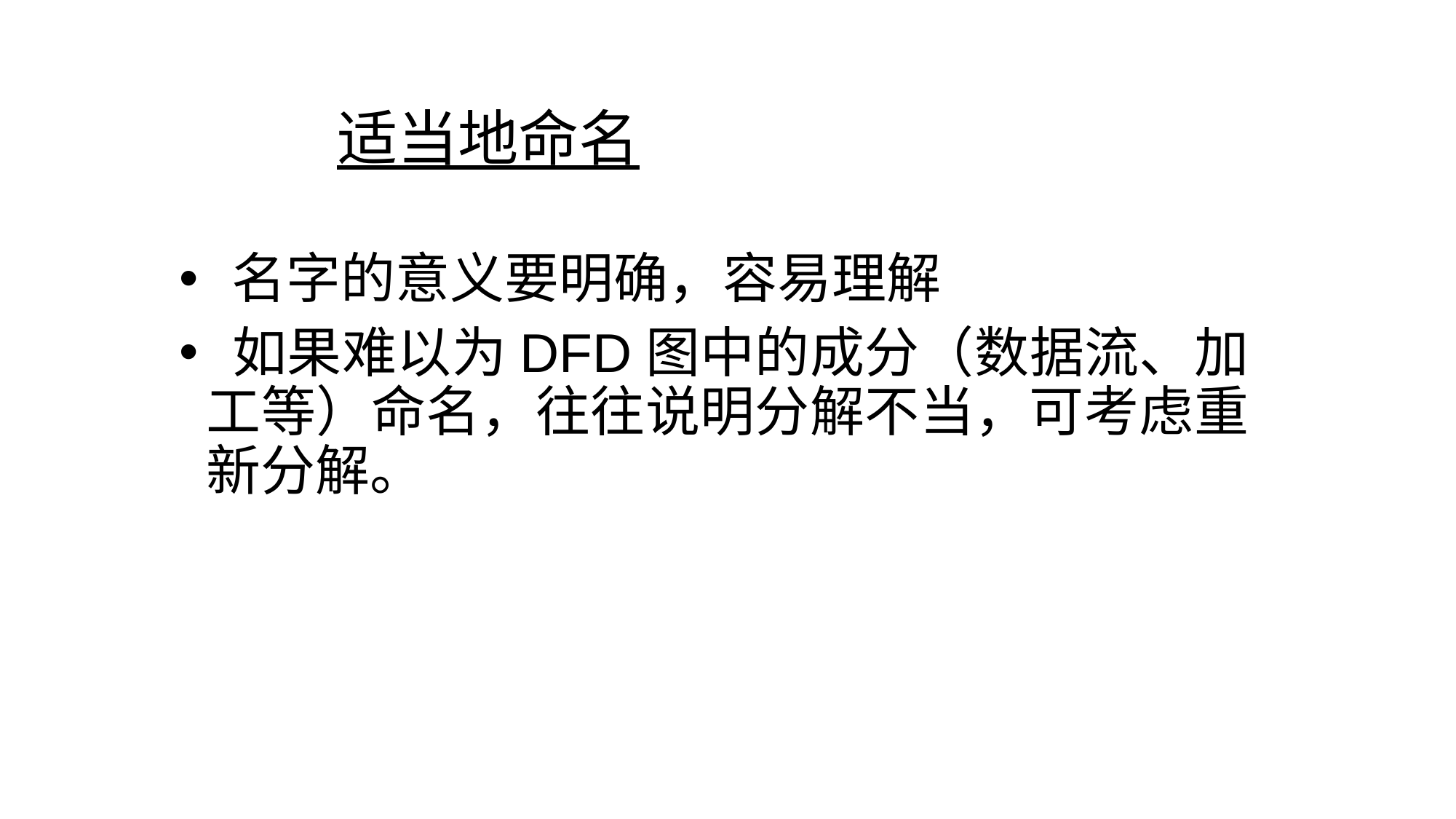

# 适当地命名
 名字的意义要明确，容易理解
 如果难以为DFD图中的成分（数据流、加工等）命名，往往说明分解不当，可考虑重新分解。